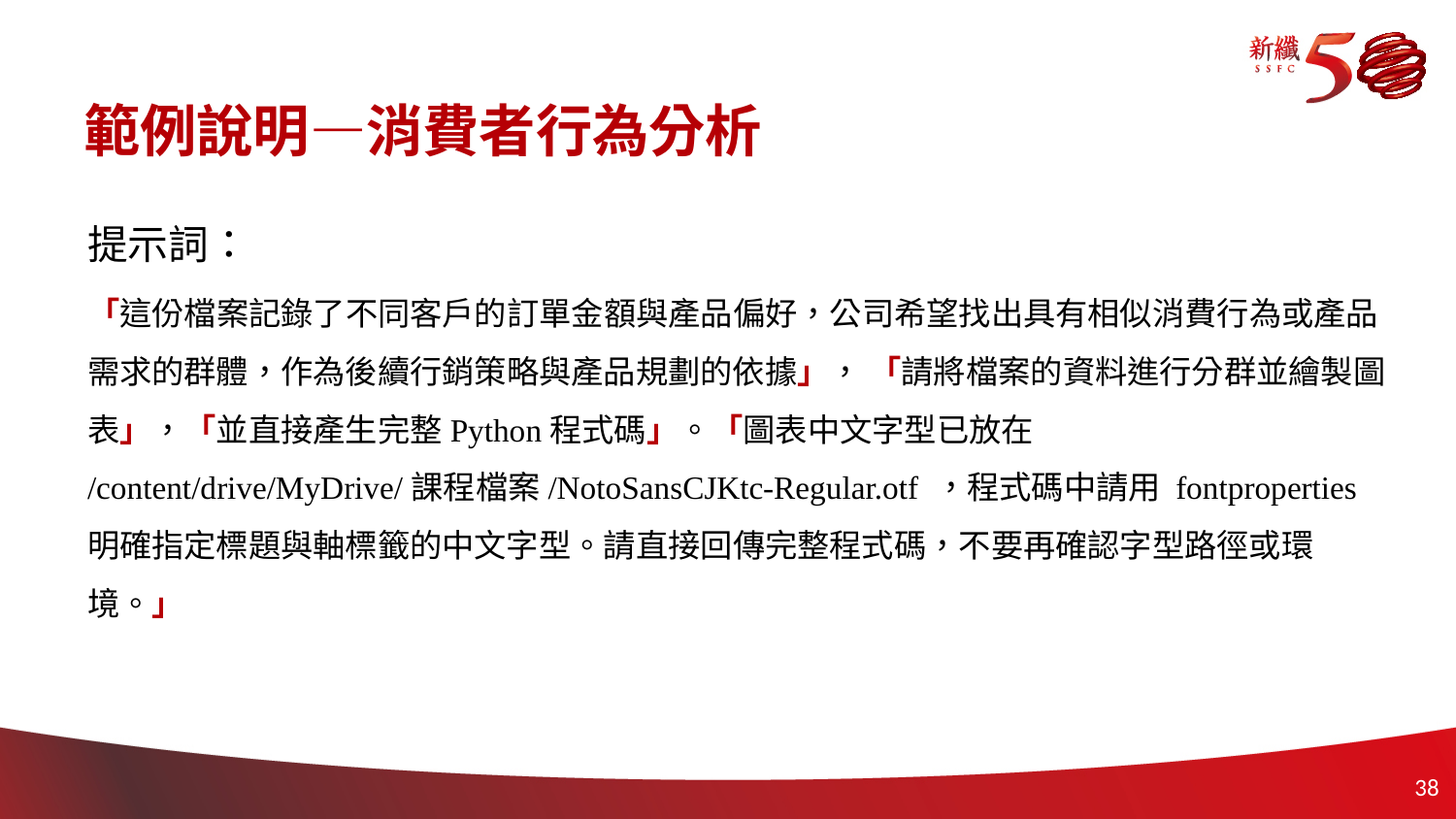

# 範例說明—消費者行為分析
提示詞：
「這份檔案記錄了不同客戶的訂單金額與產品偏好，公司希望找出具有相似消費行為或產品需求的群體，作為後續行銷策略與產品規劃的依據」， 「請將檔案的資料進行分群並繪製圖表」，「並直接產生完整Python程式碼」。「圖表中文字型已放在 /content/drive/MyDrive/課程檔案/NotoSansCJKtc-Regular.otf ，程式碼中請用 fontproperties 明確指定標題與軸標籤的中文字型。請直接回傳完整程式碼，不要再確認字型路徑或環境。」
38